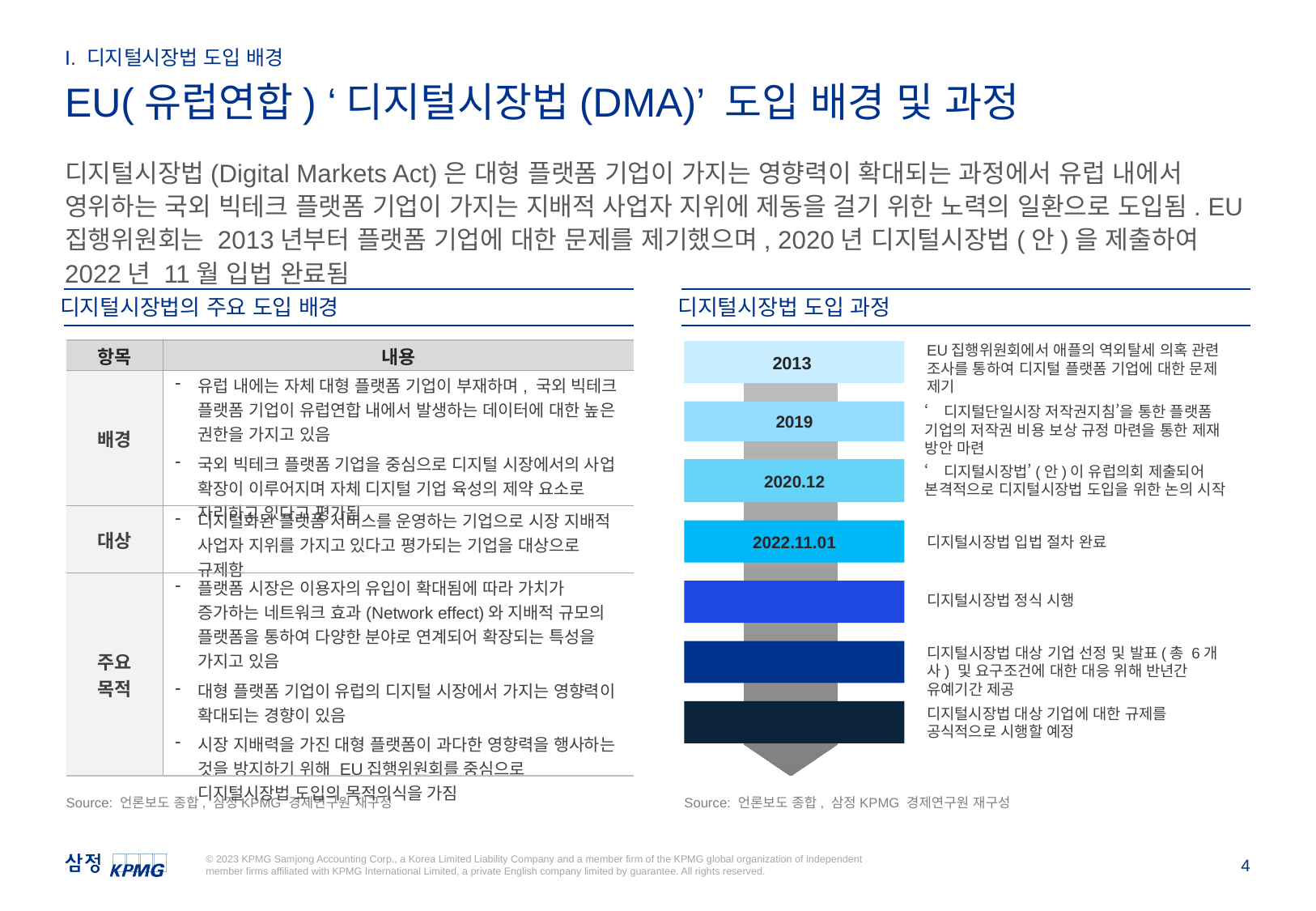

I. 디지털시장법 도입 배경
EU(유럽연합) ‘디지털시장법(DMA)’ 도입 배경 및 과정
디지털시장법(Digital Markets Act)은 대형 플랫폼 기업이 가지는 영향력이 확대되는 과정에서 유럽 내에서 영위하는 국외 빅테크 플랫폼 기업이 가지는 지배적 사업자 지위에 제동을 걸기 위한 노력의 일환으로 도입됨. EU집행위원회는 2013년부터 플랫폼 기업에 대한 문제를 제기했으며, 2020년 디지털시장법(안)을 제출하여 2022년 11월 입법 완료됨
디지털시장법의 주요 도입 배경
디지털시장법 도입 과정
EU집행위원회에서 애플의 역외탈세 의혹 관련 조사를 통하여 디지털 플랫폼 기업에 대한 문제 제기
| 항목 | 내용 |
| --- | --- |
| 배경 | 유럽 내에는 자체 대형 플랫폼 기업이 부재하며, 국외 빅테크 플랫폼 기업이 유럽연합 내에서 발생하는 데이터에 대한 높은 권한을 가지고 있음 국외 빅테크 플랫폼 기업을 중심으로 디지털 시장에서의 사업 확장이 이루어지며 자체 디지털 기업 육성의 제약 요소로 자리하고 있다고 평가됨 |
| 대상 | 디지털화된 플랫폼 서비스를 운영하는 기업으로 시장 지배적 사업자 지위를 가지고 있다고 평가되는 기업을 대상으로 규제함 |
| 주요 목적 | 플랫폼 시장은 이용자의 유입이 확대됨에 따라 가치가 증가하는 네트워크 효과(Network effect)와 지배적 규모의 플랫폼을 통하여 다양한 분야로 연계되어 확장되는 특성을 가지고 있음 대형 플랫폼 기업이 유럽의 디지털 시장에서 가지는 영향력이 확대되는 경향이 있음 시장 지배력을 가진 대형 플랫폼이 과다한 영향력을 행사하는 것을 방지하기 위해 EU집행위원회를 중심으로 디지털시장법 도입의 목적의식을 가짐 |
2013
‘디지털단일시장 저작권지침’을 통한 플랫폼 기업의 저작권 비용 보상 규정 마련을 통한 제재 방안 마련
2019
‘디지털시장법’(안)이 유럽의회 제출되어 본격적으로 디지털시장법 도입을 위한 논의 시작
2020.12
2022.11.01

디지털시장법 입법 절차 완료
2023.05.02
디지털시장법 정식 시행
디지털시장법 대상 기업 선정 및 발표(총 6개사) 및 요구조건에 대한 대응 위해 반년간 유예기간 제공
2023.09.06
디지털시장법 대상 기업에 대한 규제를 공식적으로 시행할 예정
2024.03
Source: 언론보도 종합, 삼정KPMG 경제연구원 재구성
Source: 언론보도 종합, 삼정KPMG 경제연구원 재구성